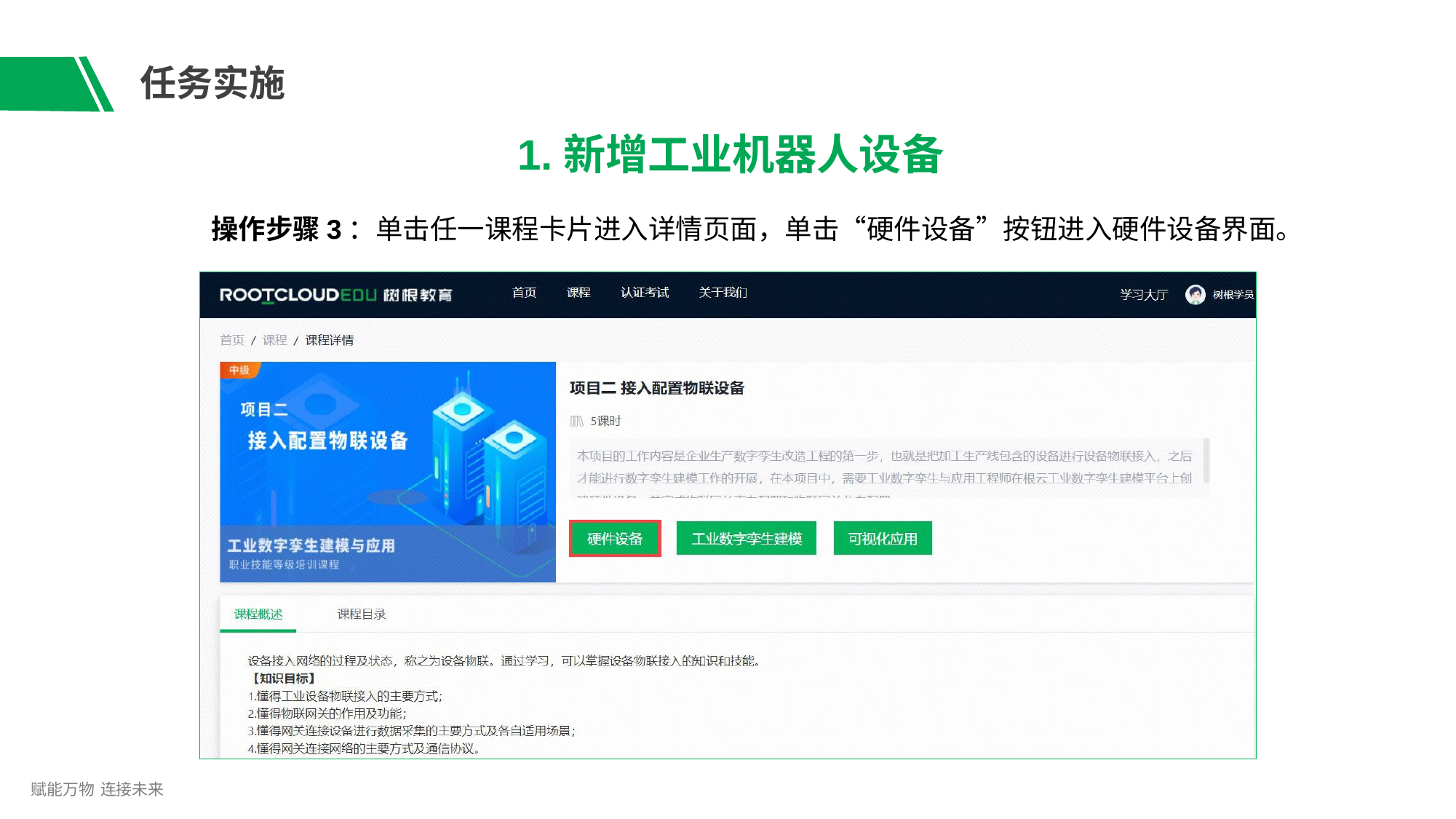

# 任务实施
1.新增工业机器人设备
操作步骤3：单击任一课程卡片进入详情页面，单击“硬件设备”按钮进入硬件设备界面。

赋能万物 连接未来